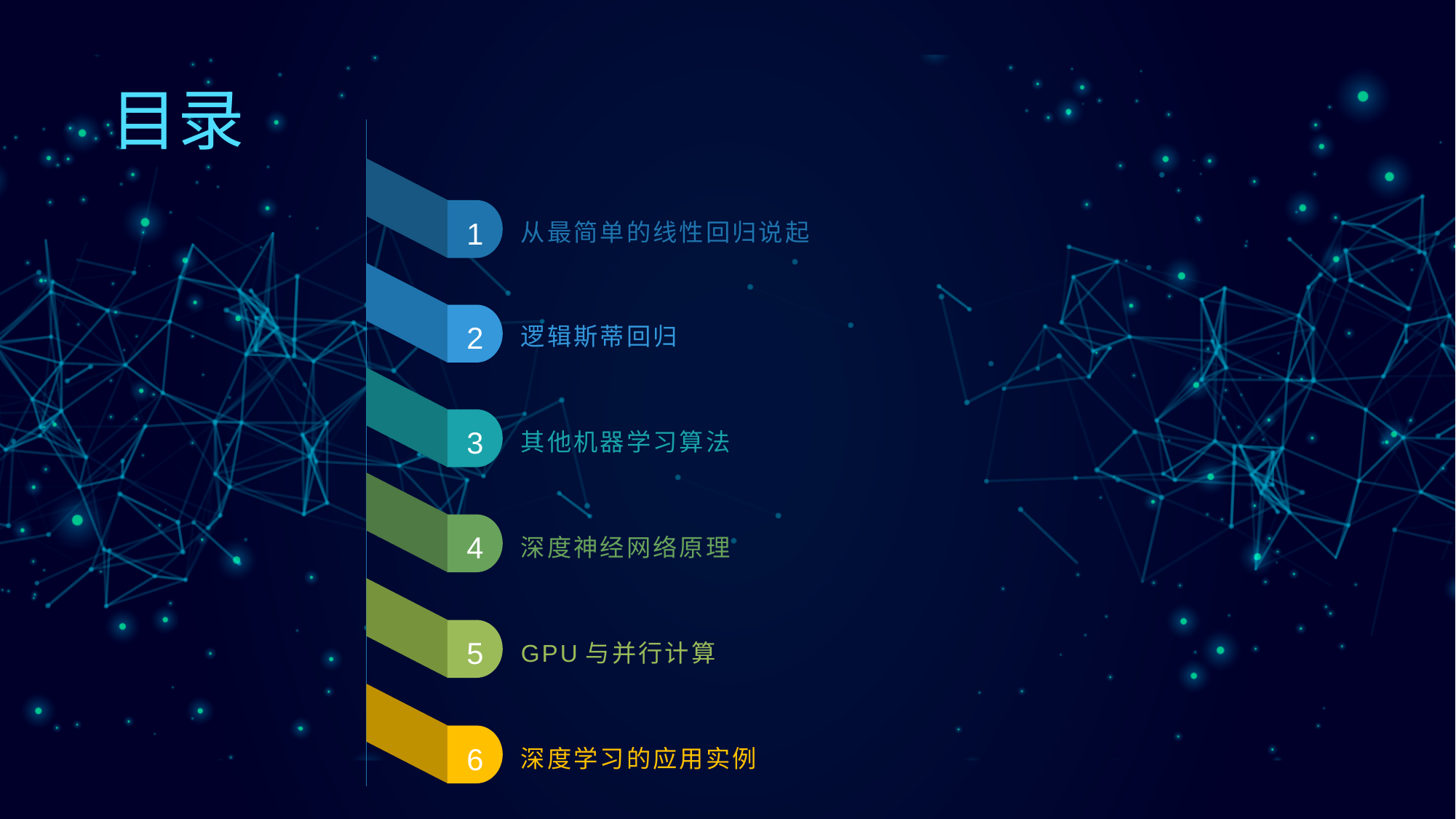

# 目录

从最简单的线性回归说起
1

逻辑斯蒂回归
2

其他机器学习算法
3

深度神经网络原理
4

GPU与并行计算
5

深度学习的应用实例
6